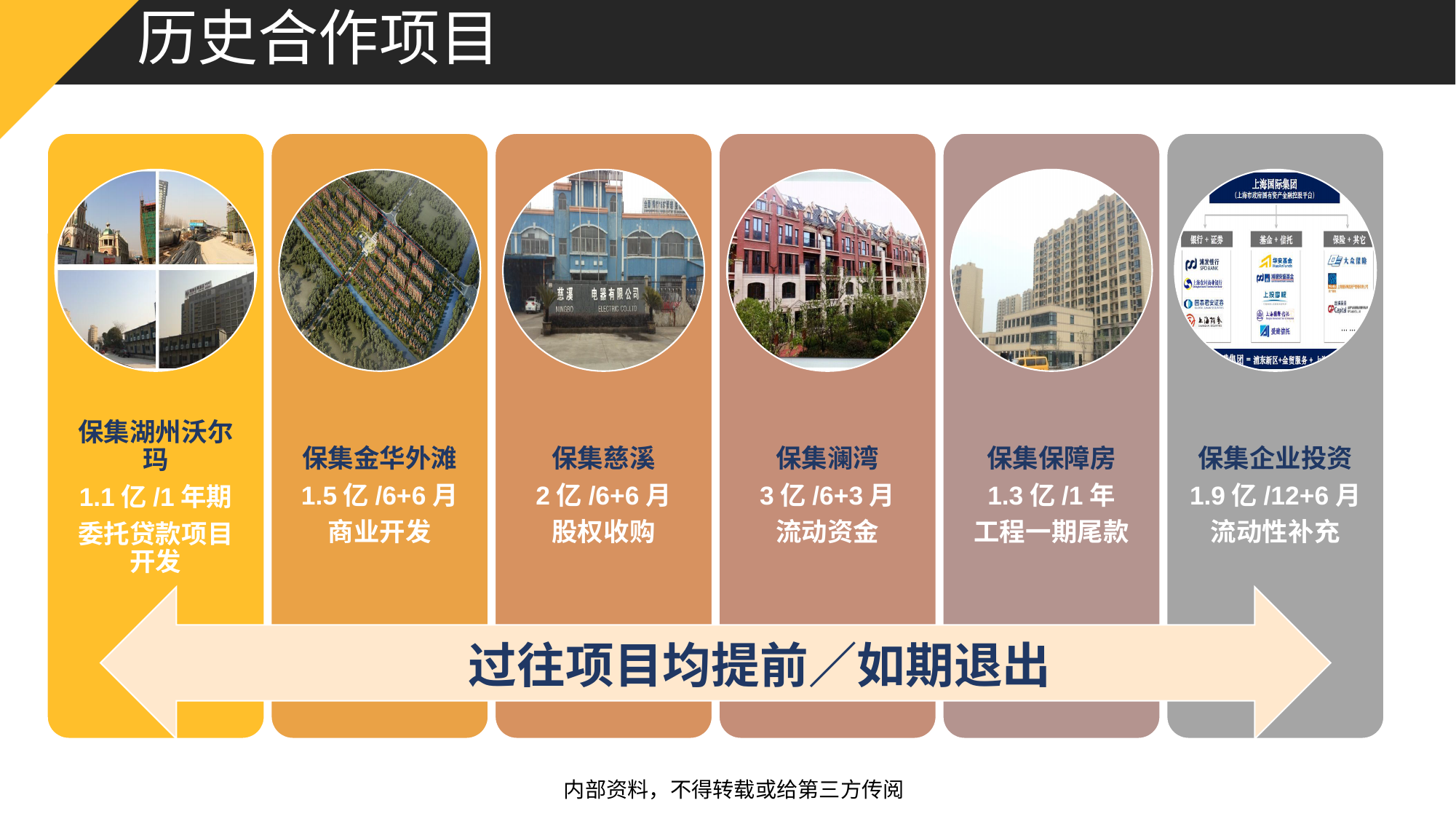

# 历史合作项目

保集湖州沃尔玛
1.1亿/1年期
委托贷款项目开发

保集金华外滩
1.5亿/6+6月
商业开发
保集慈溪
2亿/6+6月
股权收购
保集澜湾
3亿/6+3月
流动资金
保集保障房
1.3亿/1年
工程一期尾款
保集企业投资
1.9亿/12+6月
流动性补充
过往项目均提前／如期退出
内部资料，不得转载或给第三方传阅